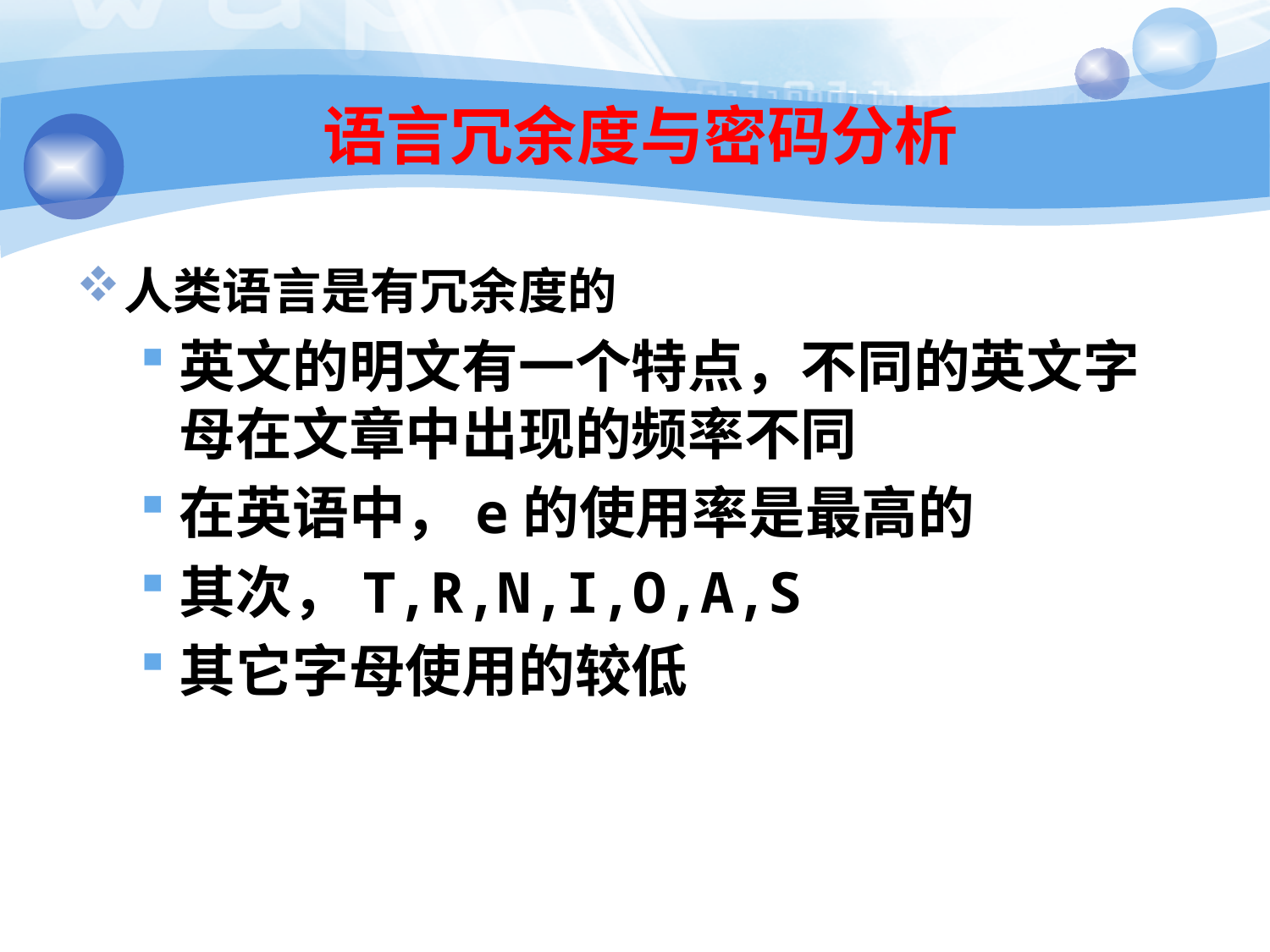

# 语言冗余度与密码分析
人类语言是有冗余度的
英文的明文有一个特点，不同的英文字母在文章中出现的频率不同
在英语中，e的使用率是最高的
其次，T,R,N,I,O,A,S
其它字母使用的较低